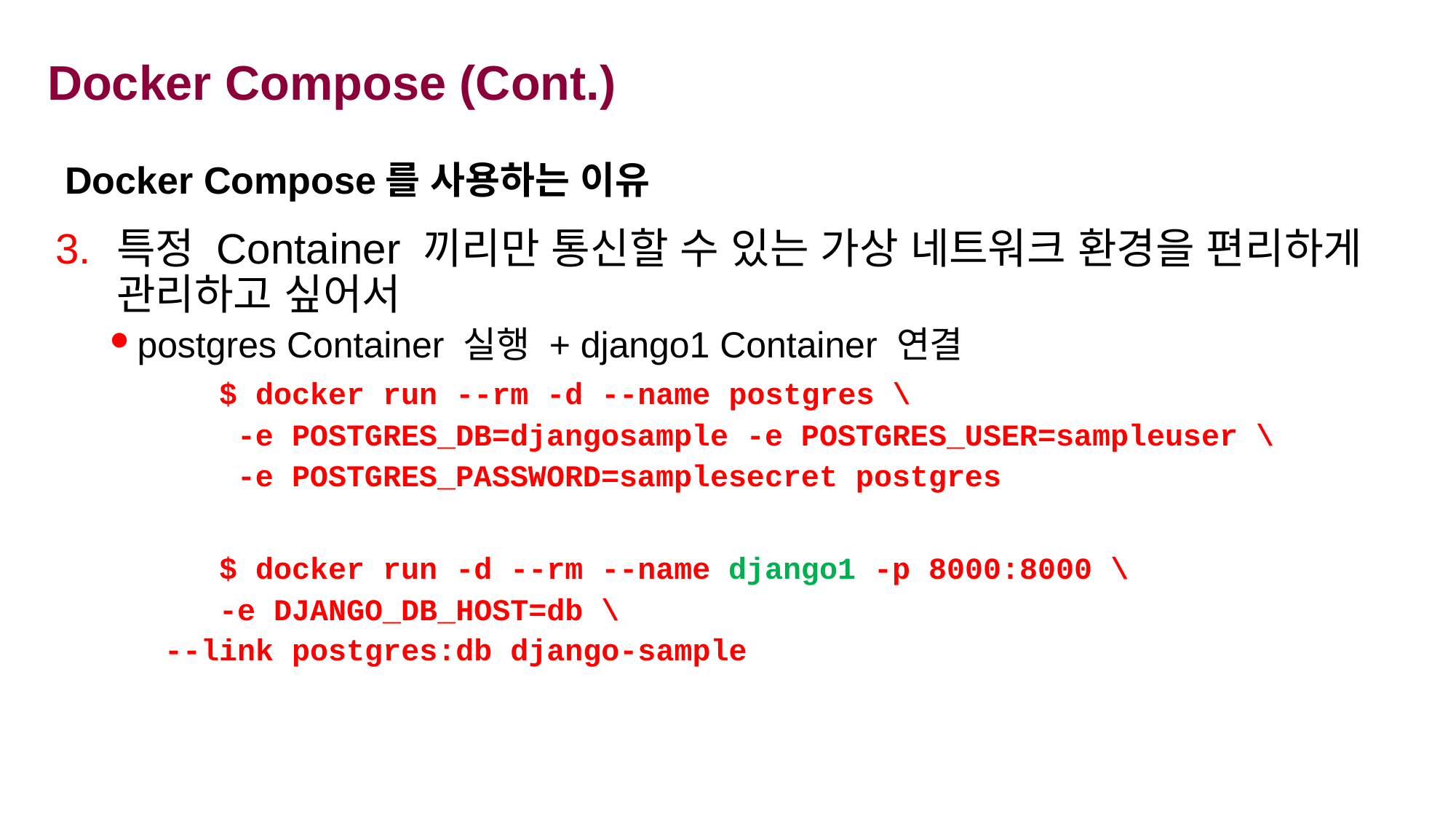

# Docker Compose (Cont.)
Docker Compose를 사용하는 이유
특정 Container 끼리만 통신할 수 있는 가상 네트워크 환경을 편리하게 관리하고 싶어서
postgres Container 실행 + django1 Container 연결
	$ docker run --rm -d --name postgres \
	 -e POSTGRES_DB=djangosample -e POSTGRES_USER=sampleuser \
	 -e POSTGRES_PASSWORD=samplesecret postgres

	$ docker run -d --rm --name django1 -p 8000:8000 \
	-e DJANGO_DB_HOST=db \
   --link postgres:db django-sample